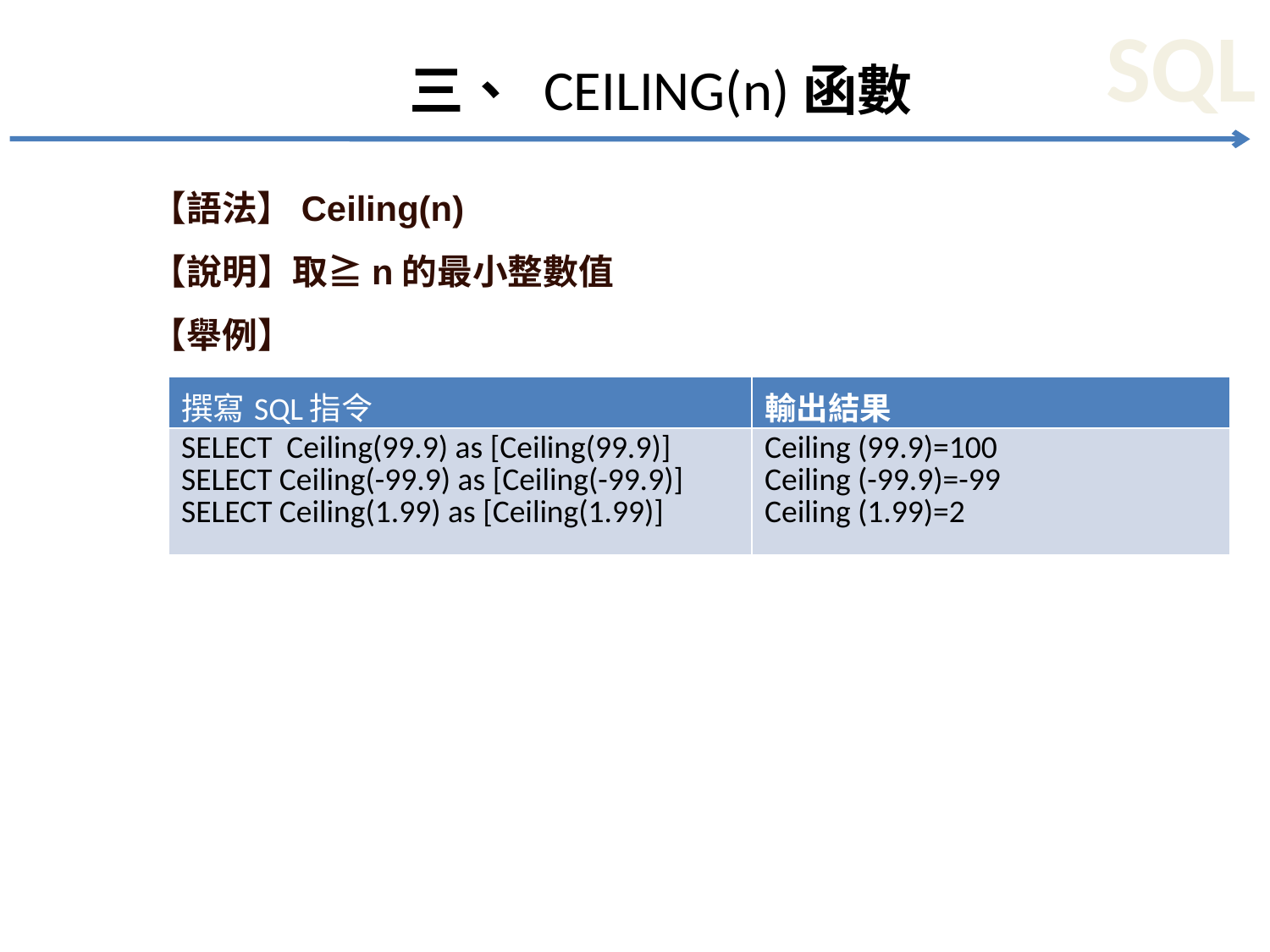

# 三、 CEILING(n)函數
【語法】Ceiling(n)
【說明】取≧n的最小整數值
【舉例】

| 撰寫SQL指令 | 輸出結果 |
| --- | --- |
| SELECT Ceiling(99.9) as [Ceiling(99.9)] SELECT Ceiling(-99.9) as [Ceiling(-99.9)] SELECT Ceiling(1.99) as [Ceiling(1.99)] | Ceiling (99.9)=100 Ceiling (-99.9)=-99 Ceiling (1.99)=2 |